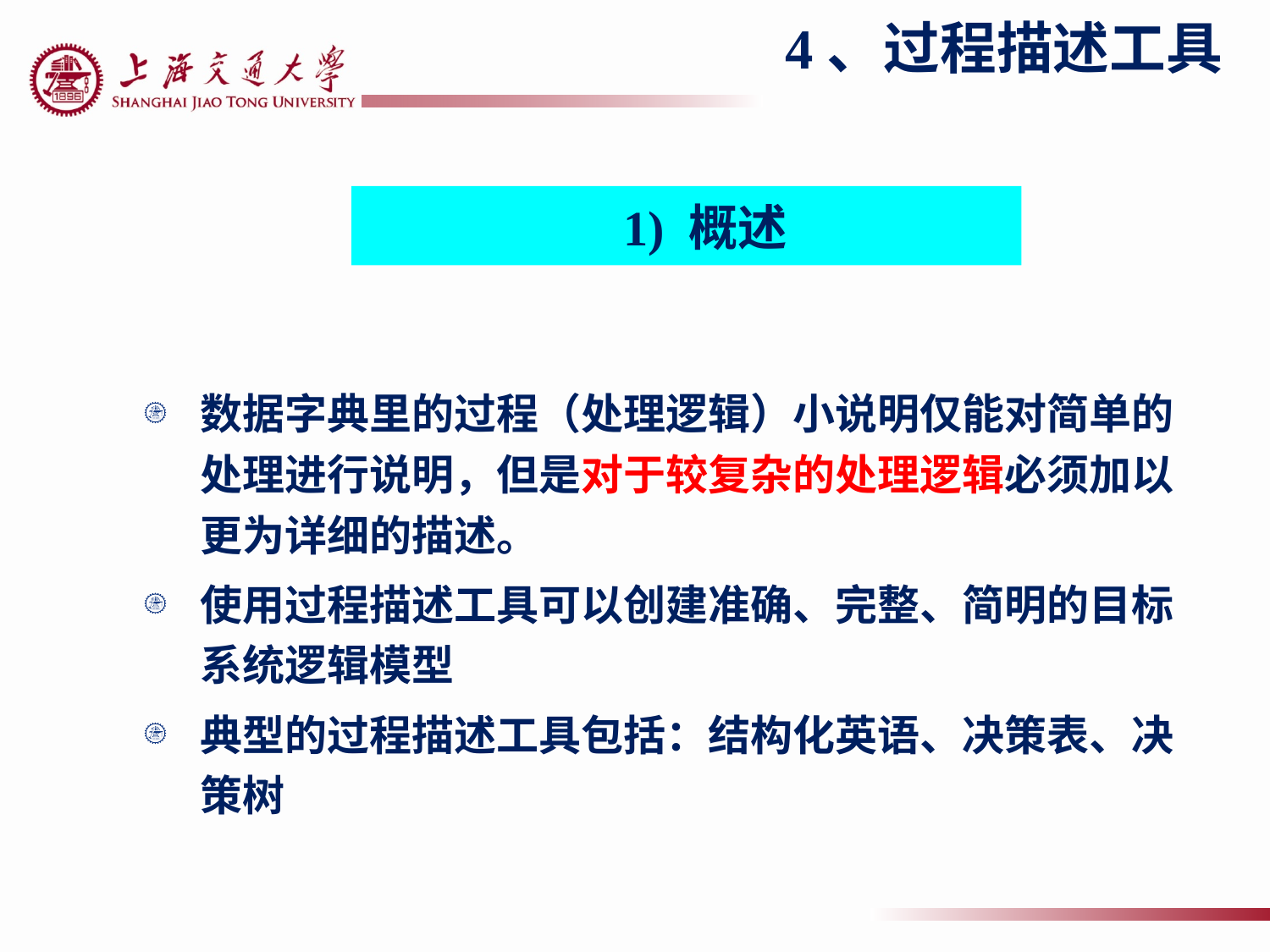

4、过程描述工具
1) 概述
数据字典里的过程（处理逻辑）小说明仅能对简单的处理进行说明，但是对于较复杂的处理逻辑必须加以更为详细的描述。
使用过程描述工具可以创建准确、完整、简明的目标系统逻辑模型
典型的过程描述工具包括：结构化英语、决策表、决策树